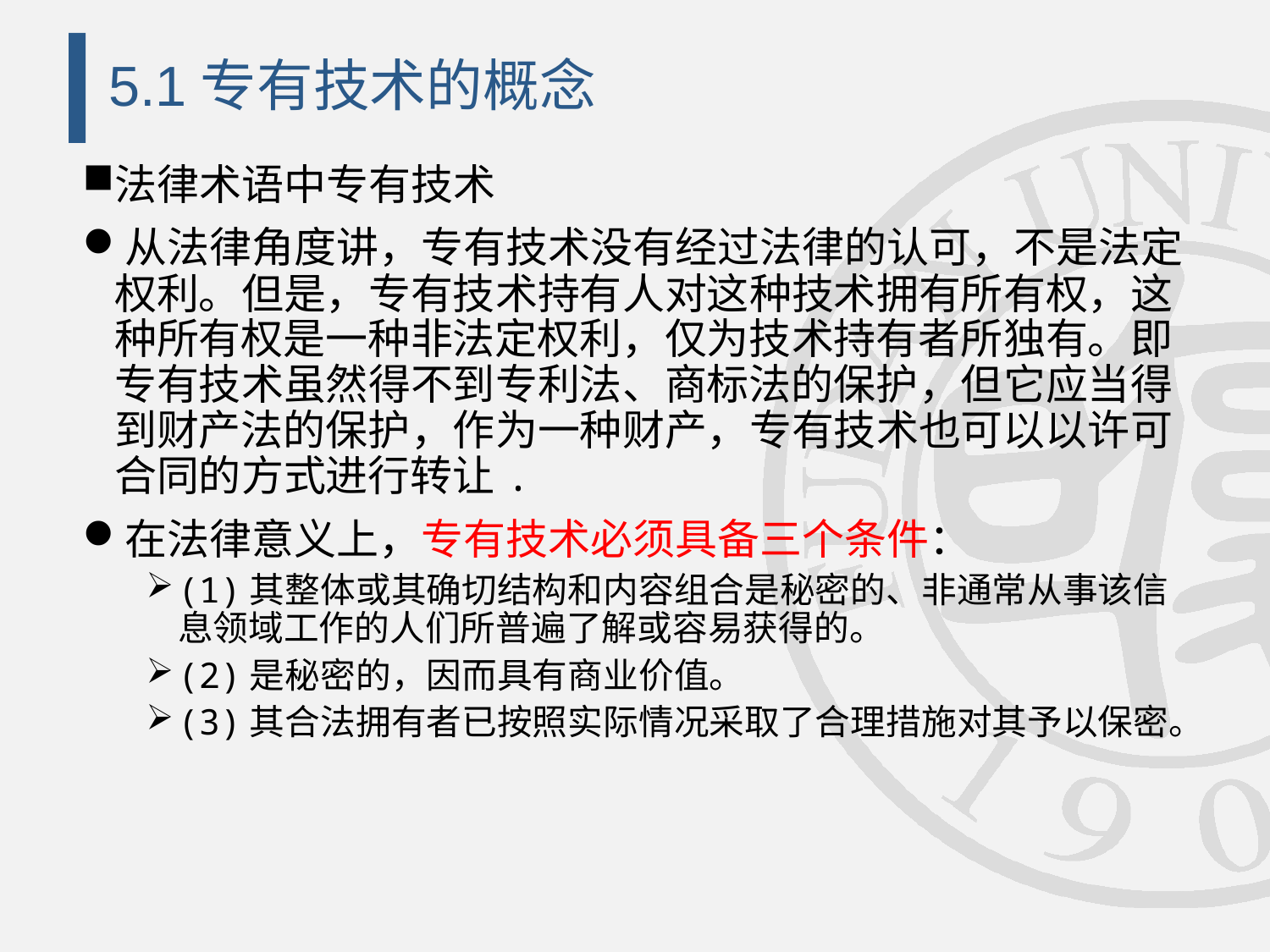

# 5.1专有技术的概念
法律术语中专有技术
从法律角度讲，专有技术没有经过法律的认可，不是法定权利。但是，专有技术持有人对这种技术拥有所有权，这种所有权是一种非法定权利，仅为技术持有者所独有。即专有技术虽然得不到专利法、商标法的保护，但它应当得到财产法的保护，作为一种财产，专有技术也可以以许可合同的方式进行转让.
在法律意义上，专有技术必须具备三个条件：
(1)其整体或其确切结构和内容组合是秘密的、非通常从事该信息领域工作的人们所普遍了解或容易获得的。
(2)是秘密的，因而具有商业价值。
(3)其合法拥有者已按照实际情况采取了合理措施对其予以保密。